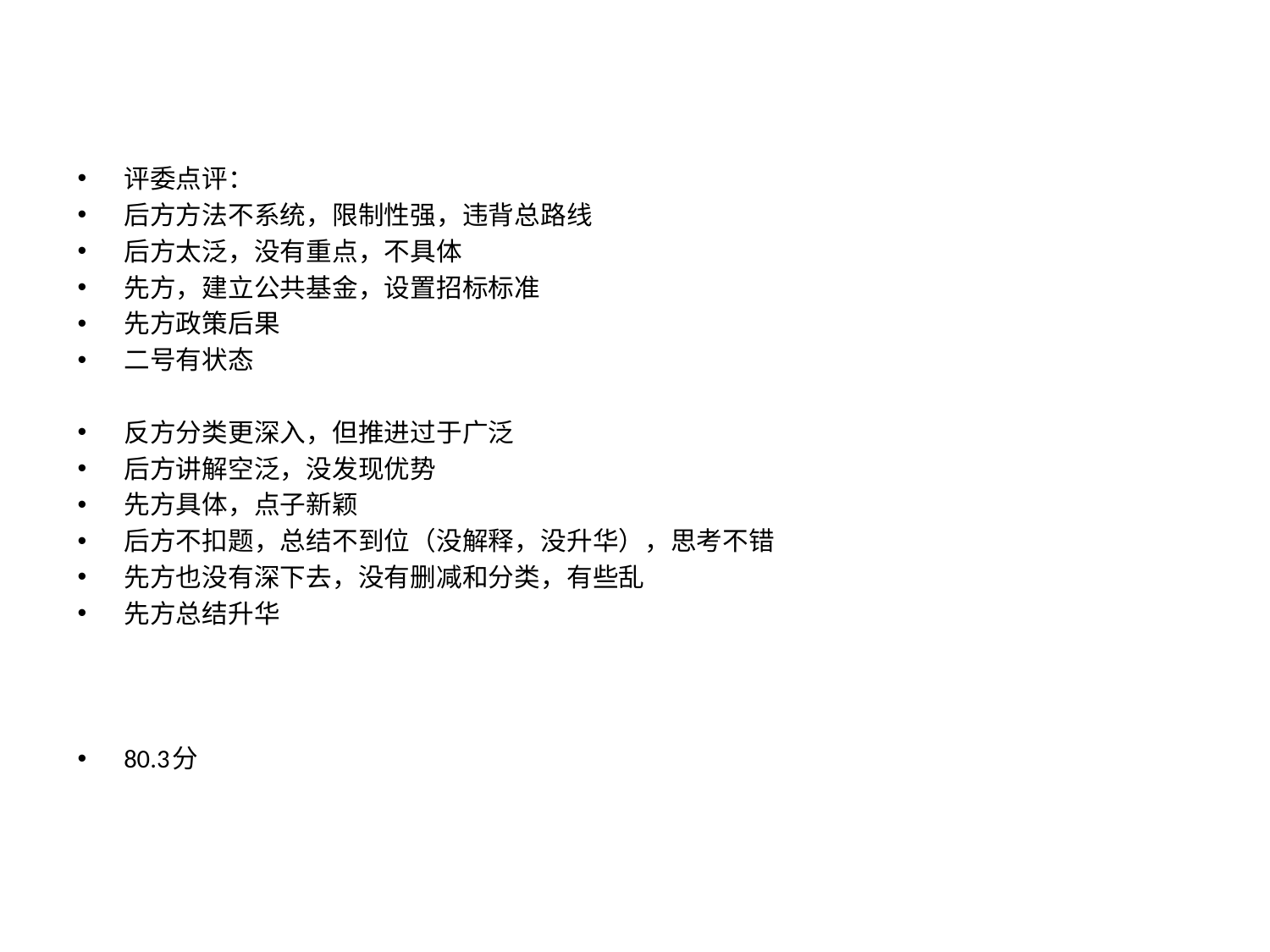

#
评委点评：
后方方法不系统，限制性强，违背总路线
后方太泛，没有重点，不具体
先方，建立公共基金，设置招标标准
先方政策后果
二号有状态

反方分类更深入，但推进过于广泛
后方讲解空泛，没发现优势
先方具体，点子新颖
后方不扣题，总结不到位（没解释，没升华），思考不错
先方也没有深下去，没有删减和分类，有些乱
先方总结升华

80.3分